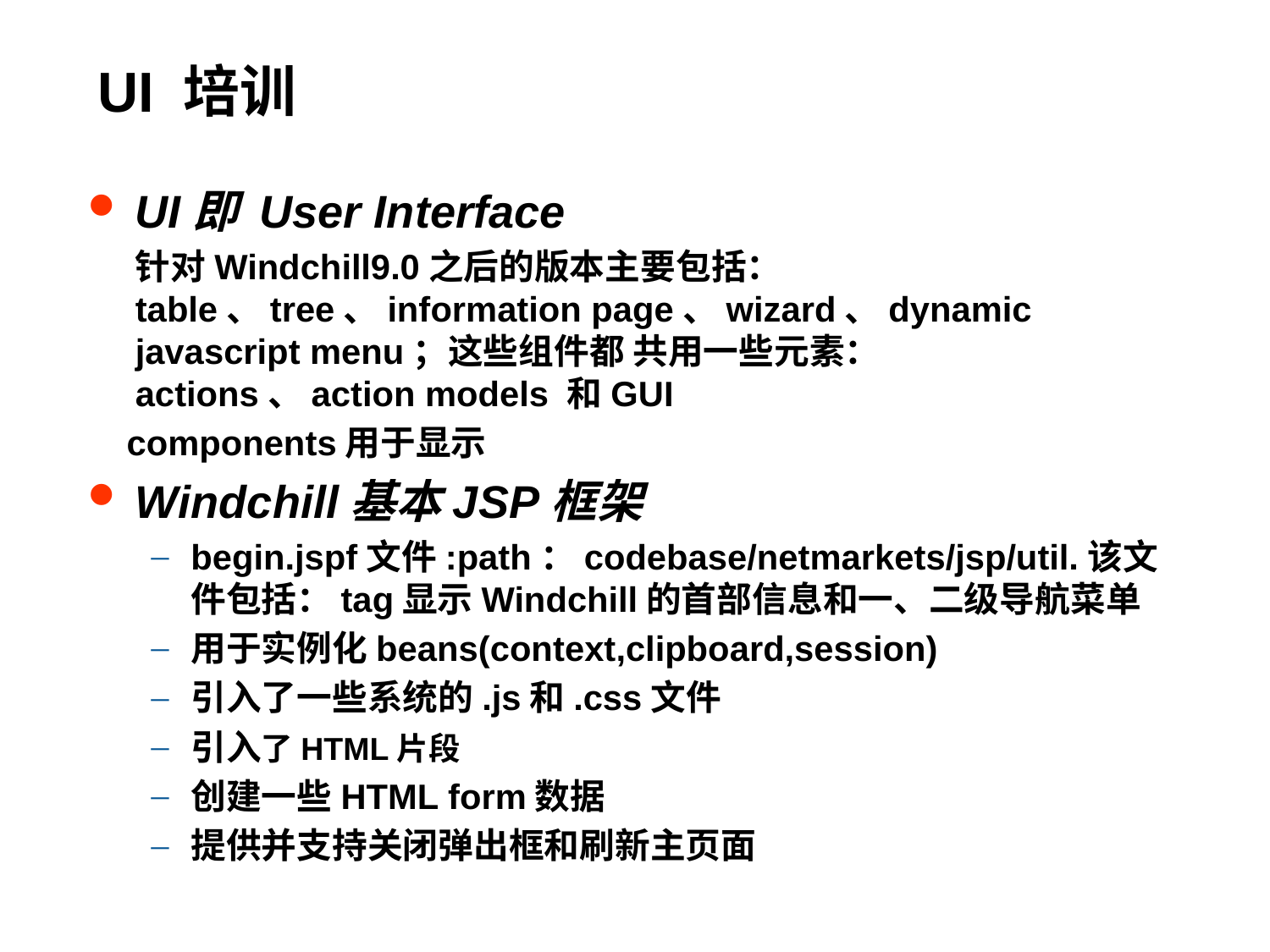

# UI 培训

UI即 User Interface
   	针对Windchill9.0之后的版本主要包括：table、tree、information page、wizard、dynamic javascript menu；这些组件都 共用一些元素：actions、action models 和GUI
    components用于显示
Windchill基本JSP框架
begin.jspf文件:path：codebase/netmarkets/jsp/util.该文件包括：tag显示Windchill的首部信息和一、二级导航菜单
用于实例化beans(context,clipboard,session)
引入了一些系统的.js和.css文件
引入了HTML片段
创建一些HTML form数据
提供并支持关闭弹出框和刷新主页面